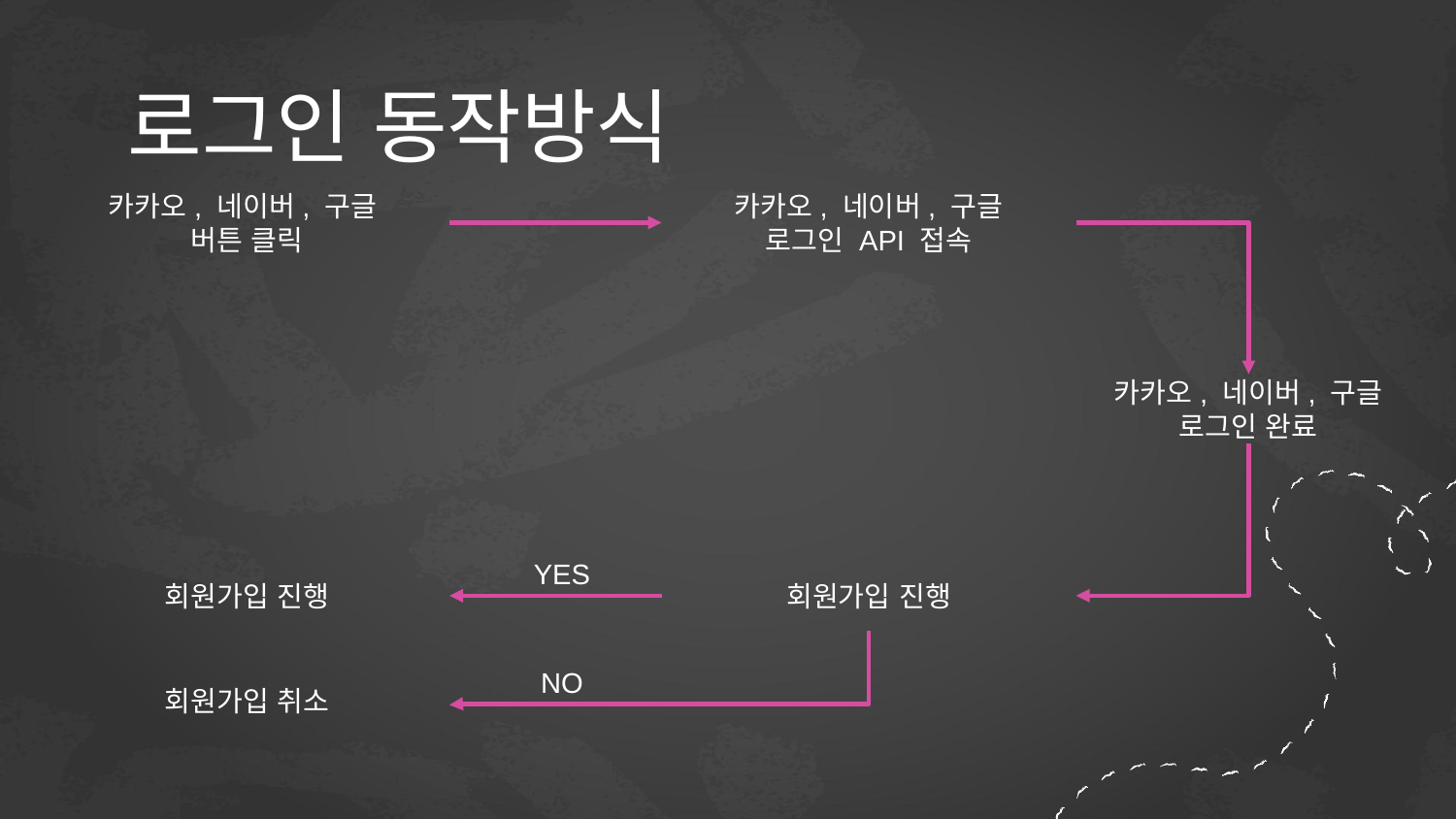

# 로그인 동작방식
카카오, 네이버, 구글
로그인 API 접속
카카오, 네이버, 구글
버튼 클릭
카카오, 네이버, 구글
로그인 완료
YES
회원가입 진행
회원가입 진행
회원가입 취소
NO